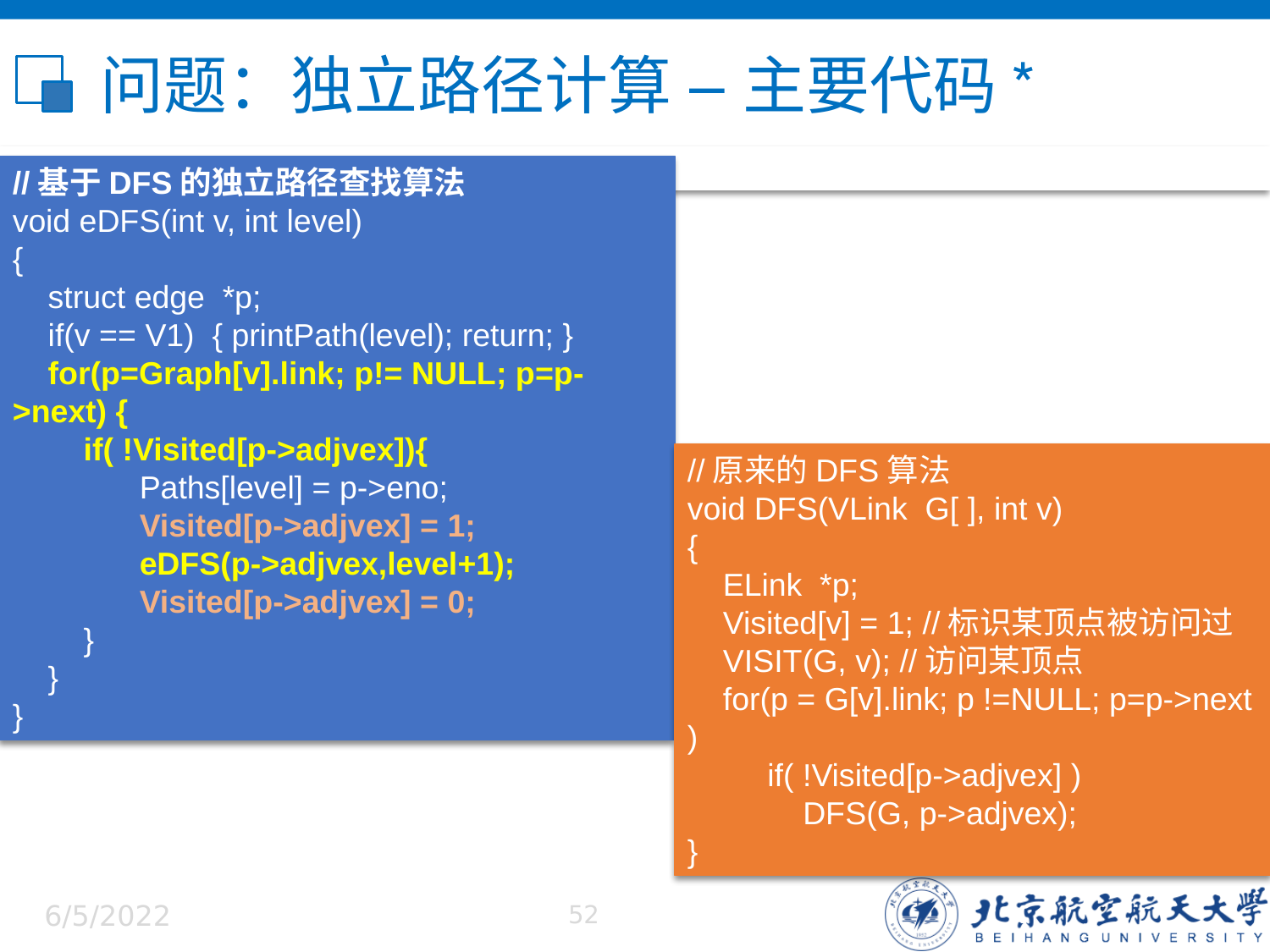

# 问题：独立路径计算 – 主要代码*
//基于DFS的独立路径查找算法
void eDFS(int v, int level)
{
    struct edge  *p;
    if(v == V1)  { printPath(level); return; }
    for(p=Graph[v].link; p!= NULL; p=p->next) {
        if( !Visited[p->adjvex]){
	Paths[level] = p->eno;
	Visited[p->adjvex] = 1;
	eDFS(p->adjvex,level+1);
	Visited[p->adjvex] = 0;
        }
    }
}
//原来的DFS算法
void DFS(VLink  G[ ], int v)
{
    ELink  *p;
    Visited[v] = 1; //标识某顶点被访问过
    VISIT(G, v); //访问某顶点
    for(p = G[v].link; p !=NULL; p=p->next )
         if( !Visited[p->adjvex] )
             DFS(G, p->adjvex);
}
6/5/2022
52